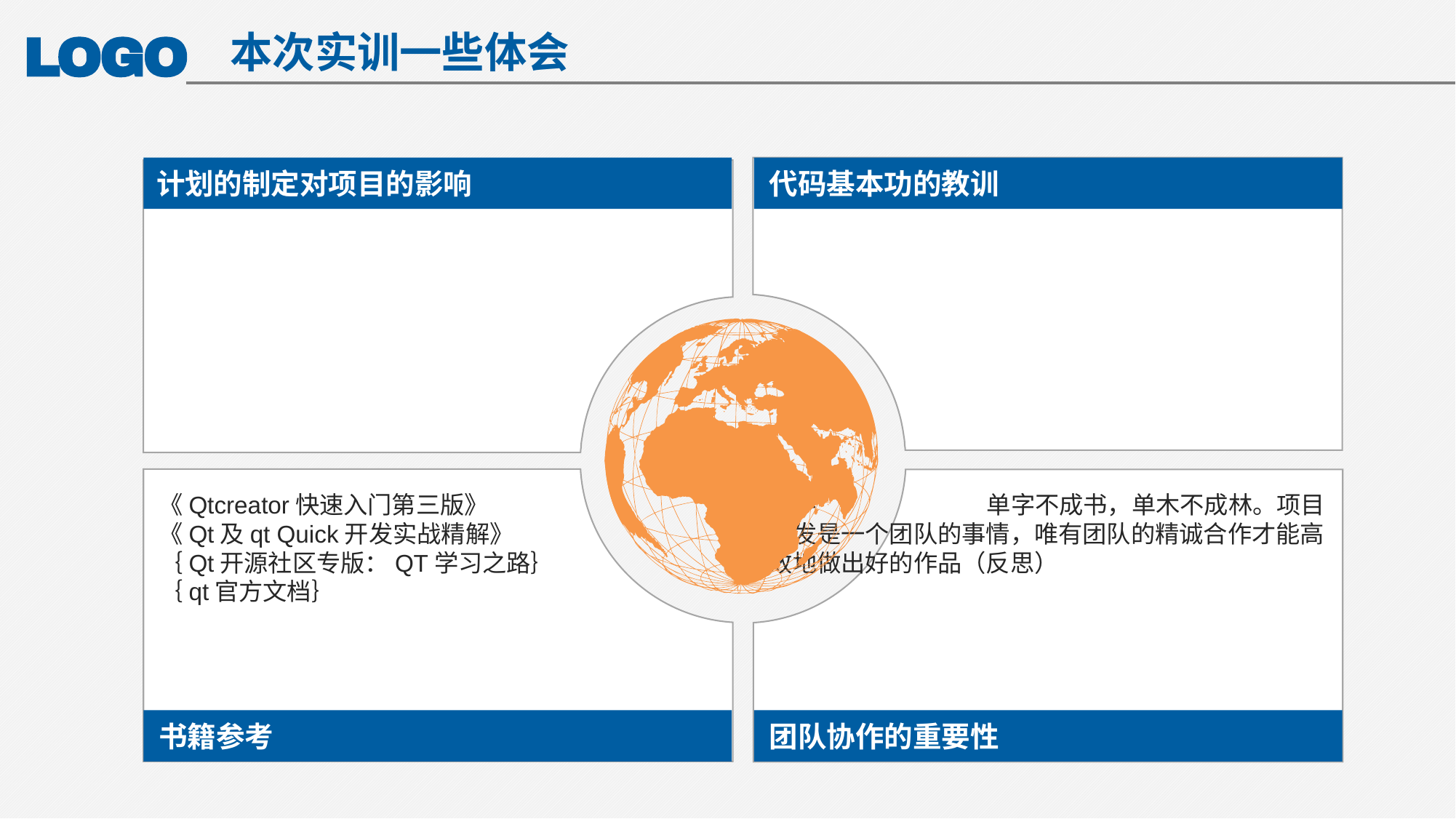

本次实训一些体会
计划的制定对项目的影响

代码基本功的教训

《Qtcreator快速入门第三版》
《Qt及qt Quick开发实战精解》
｛Qt开源社区专版：QT学习之路｝
｛qt官方文档｝
单字		单字不成书，单木不成林。项目开发是一个团队的事情，唯有团队的精诚合作才能高效地做出好的作品（反思）
书籍参考
团队协作的重要性